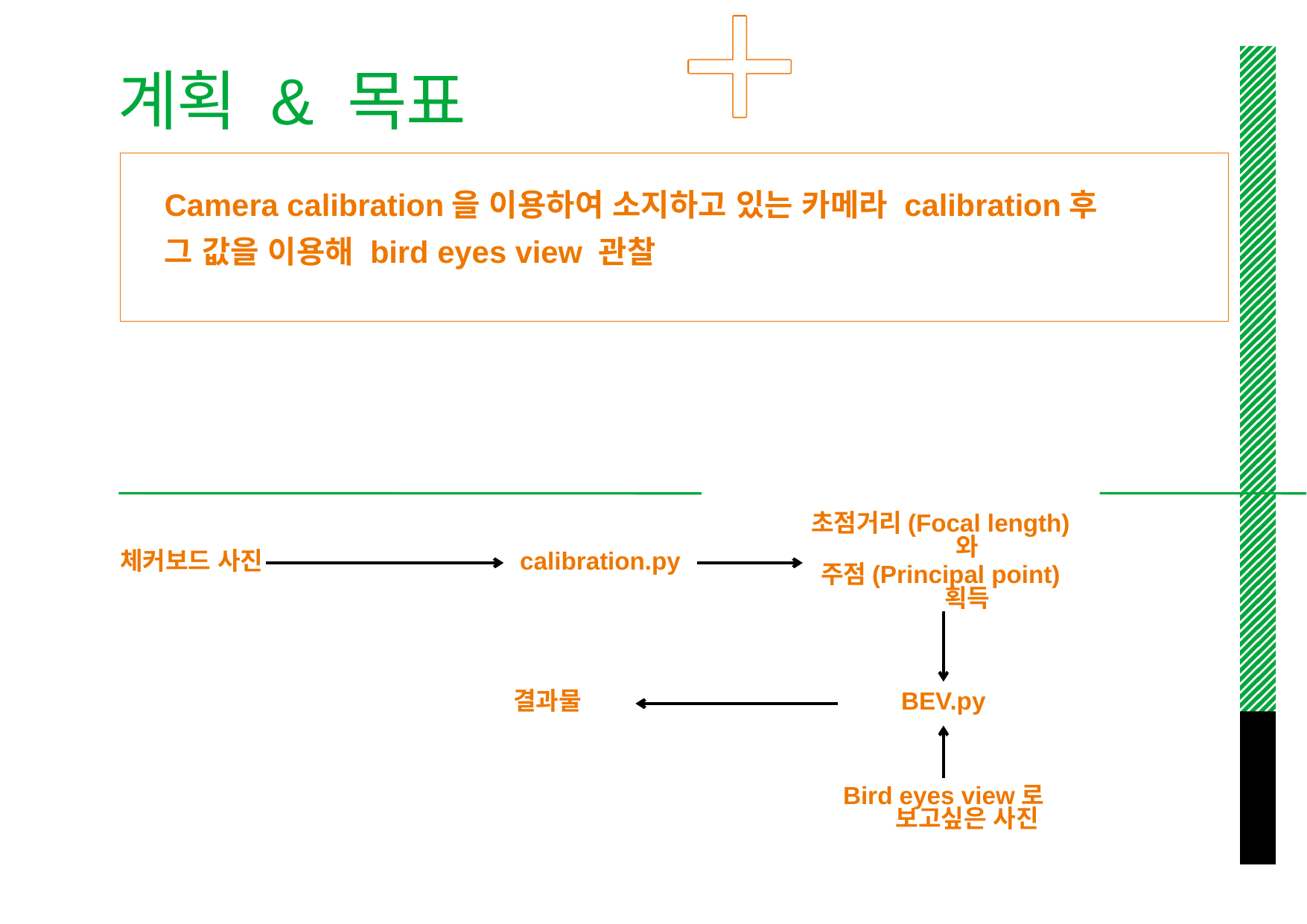

계획 & 목표

Camera calibration을 이용하여 소지하고 있는 카메라 calibration후

그 값을 이용해 bird eyes view 관찰
초점거리(Focal length)와
주점(Principal point)획득
체커보드 사진
calibration.py
결과물
BEV.py
Bird eyes view로 보고싶은 사진